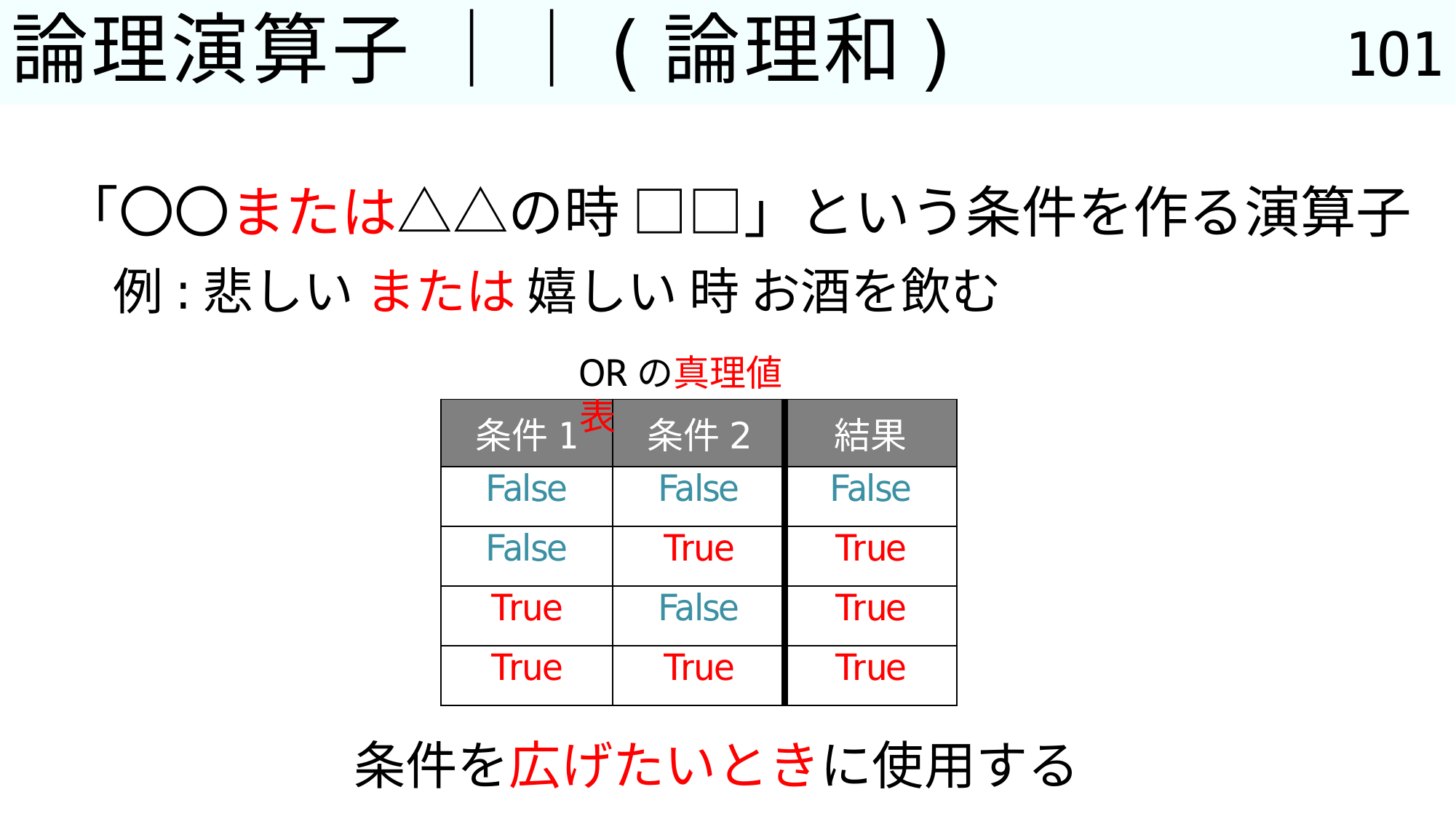

101
# 論理演算子 ｜｜(論理和)
「〇〇または△△の時 □□」という条件を作る演算子
例:悲しい または 嬉しい 時 お酒を飲む
ORの真理値表
| 条件1 | 条件2 | 結果 |
| --- | --- | --- |
| False | False | False |
| False | True | True |
| True | False | True |
| True | True | True |
条件を広げたいときに使用する